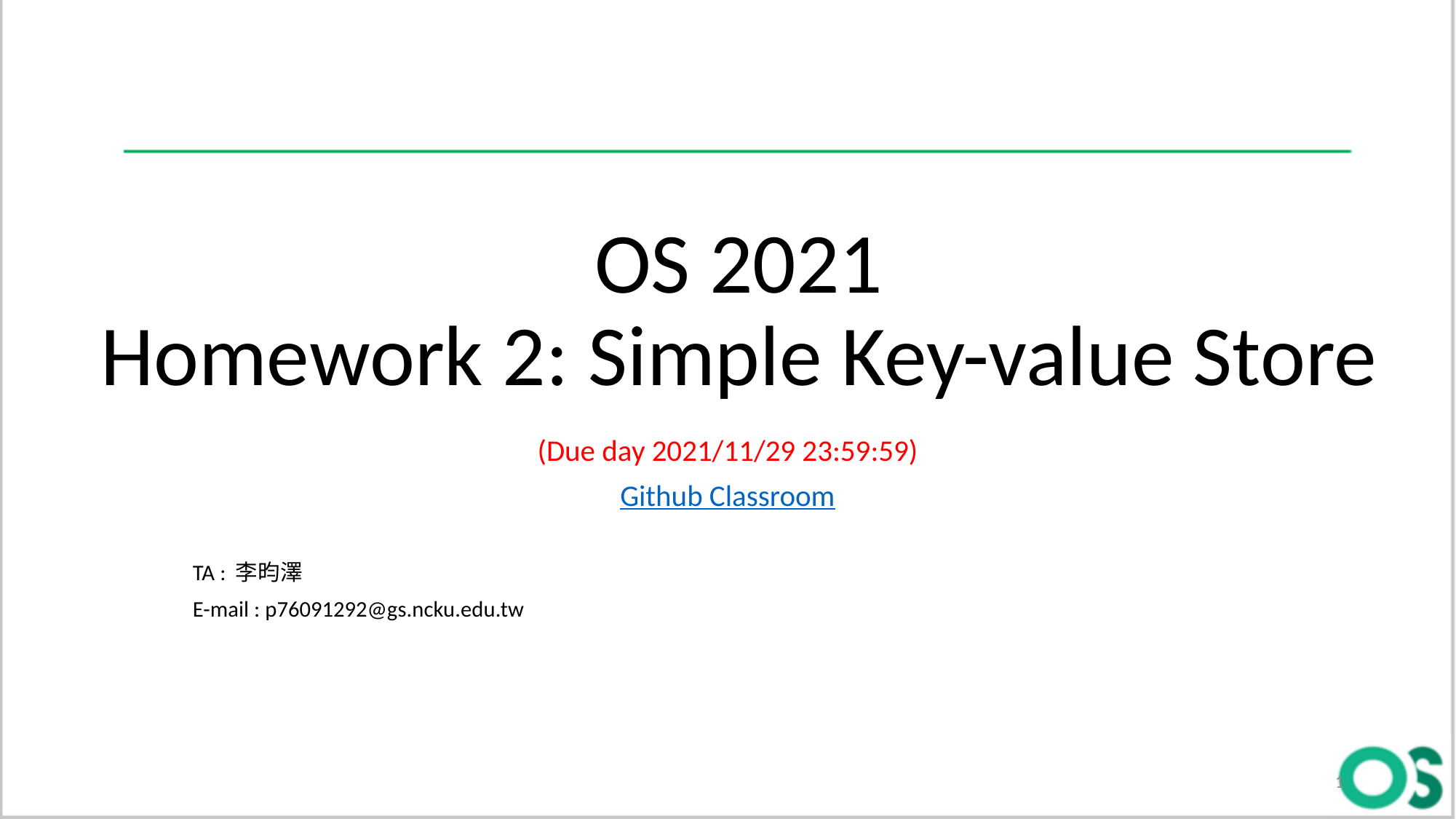

# OS 2021
Homework 2: Simple Key-value Store
(Due day 2021/11/29 23:59:59)
Github Classroom

TA : 李昀澤
E-mail : p76091292@gs.ncku.edu.tw
1